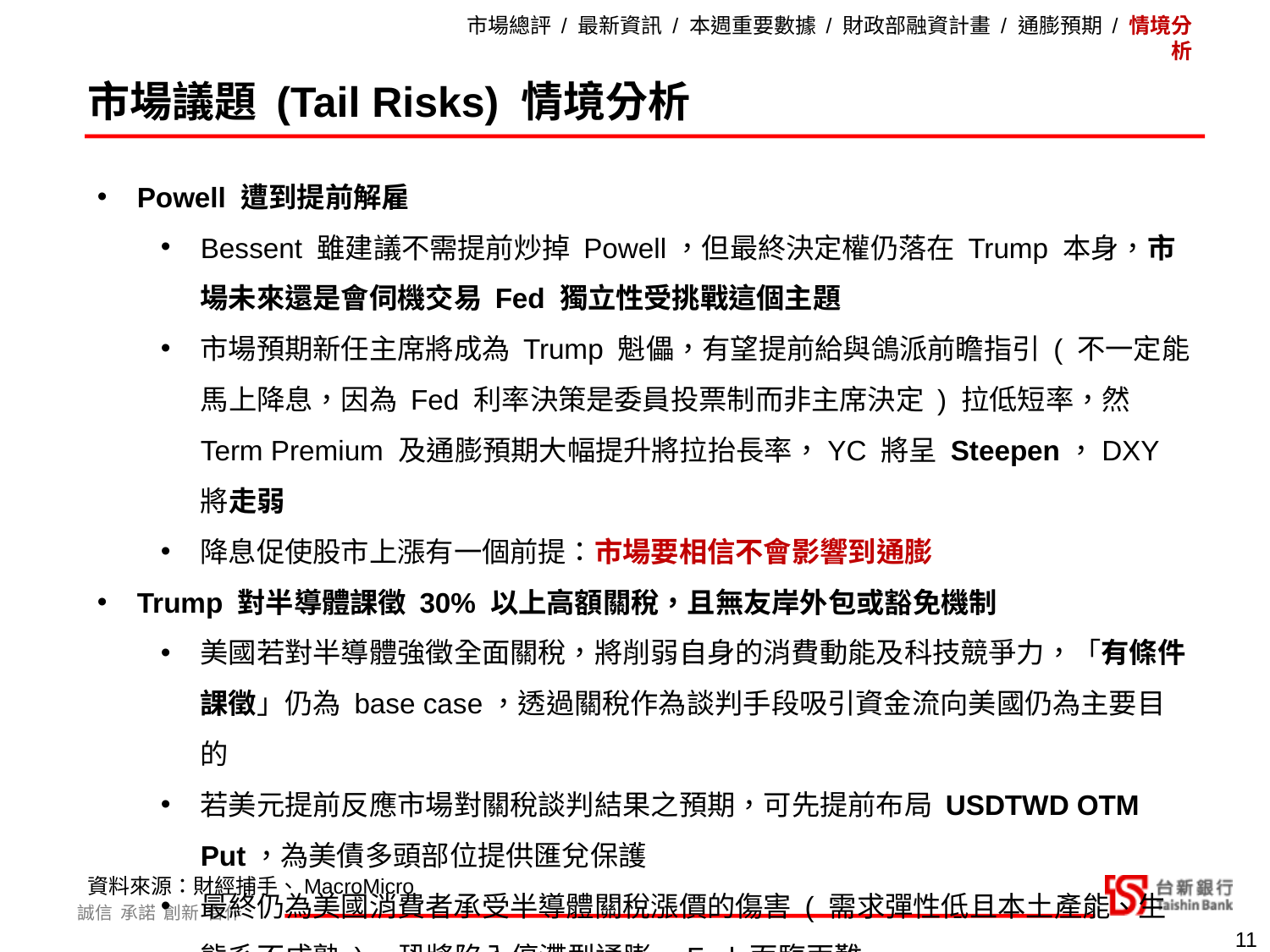

市場總評 / 最新資訊 / 本週重要數據 / 財政部融資計畫 / 通膨預期 / 情境分析
市場議題 (Tail Risks) 情境分析
Powell 遭到提前解雇
Bessent 雖建議不需提前炒掉 Powell，但最終決定權仍落在 Trump 本身，市場未來還是會伺機交易 Fed 獨立性受挑戰這個主題
市場預期新任主席將成為 Trump 魁儡，有望提前給與鴿派前瞻指引 ( 不一定能馬上降息，因為 Fed 利率決策是委員投票制而非主席決定 ) 拉低短率，然 Term Premium 及通膨預期大幅提升將拉抬長率，YC 將呈 Steepen，DXY 將走弱
降息促使股市上漲有一個前提：市場要相信不會影響到通膨
Trump 對半導體課徵 30% 以上高額關稅，且無友岸外包或豁免機制
美國若對半導體強徵全面關稅，將削弱自身的消費動能及科技競爭力，「有條件課徵」仍為 base case，透過關稅作為談判手段吸引資金流向美國仍為主要目的
若美元提前反應市場對關稅談判結果之預期，可先提前布局 USDTWD OTM Put，為美債多頭部位提供匯兌保護
最終仍為美國消費者承受半導體關稅漲價的傷害 ( 需求彈性低且本土產能、生態系不成熟 )，恐將陷入停滯型通膨，Fed 面臨兩難

資料來源：財經捕手、MacroMicro
11